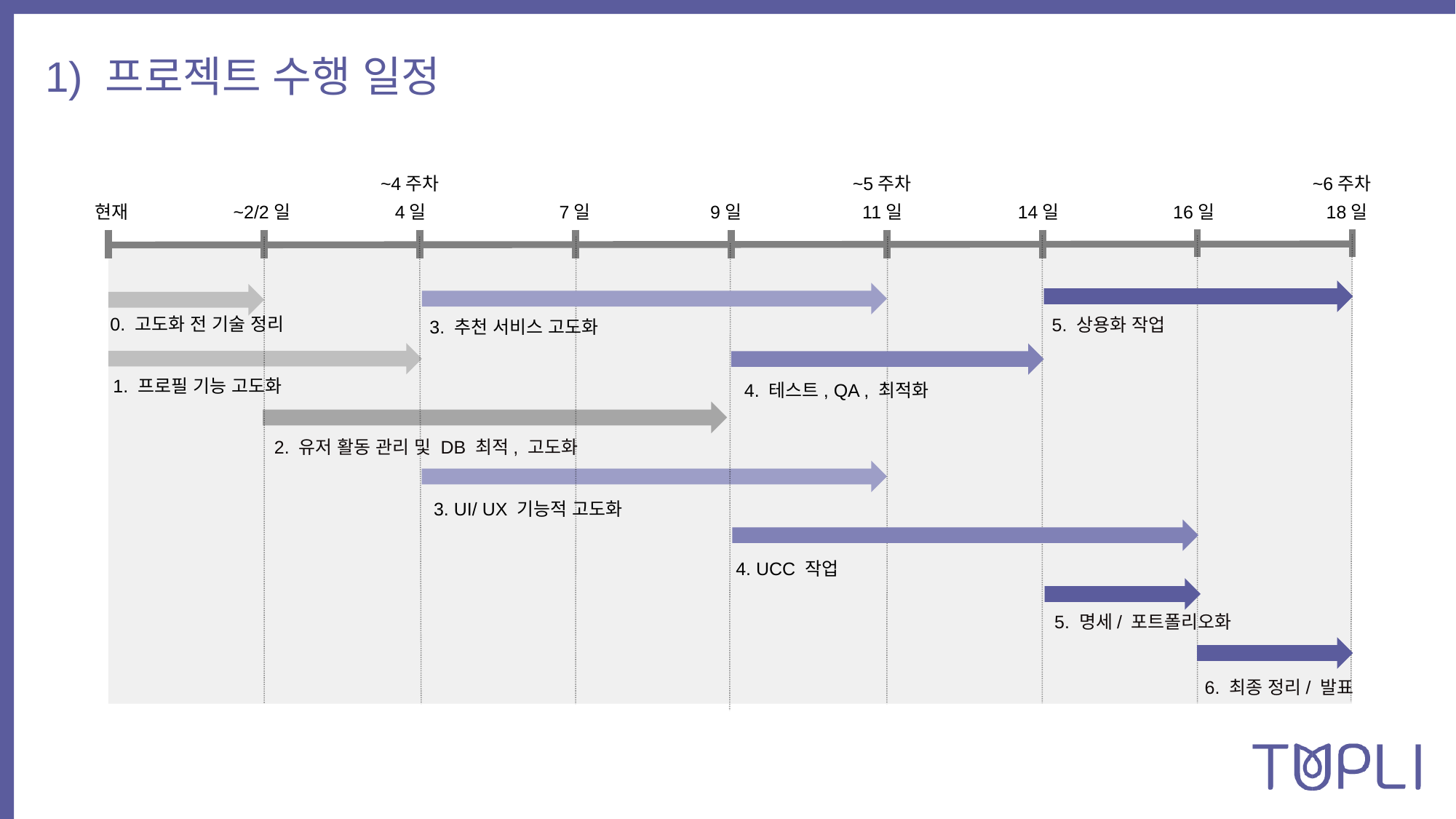

1) 프로젝트 수행 일정

~4주차
~5주차
~6주차
현재
~2/2일
4일
7일
9일
11일
14일
16일
18일

0. 고도화 전 기술 정리

5. 상용화 작업
3. 추천 서비스 고도화

1. 프로필 기능 고도화
4. 테스트, QA , 최적화

2. 유저 활동 관리 및 DB 최적, 고도화

3. UI/ UX 기능적 고도화

4. UCC 작업

5. 명세/ 포트폴리오화

6. 최종 정리/ 발표